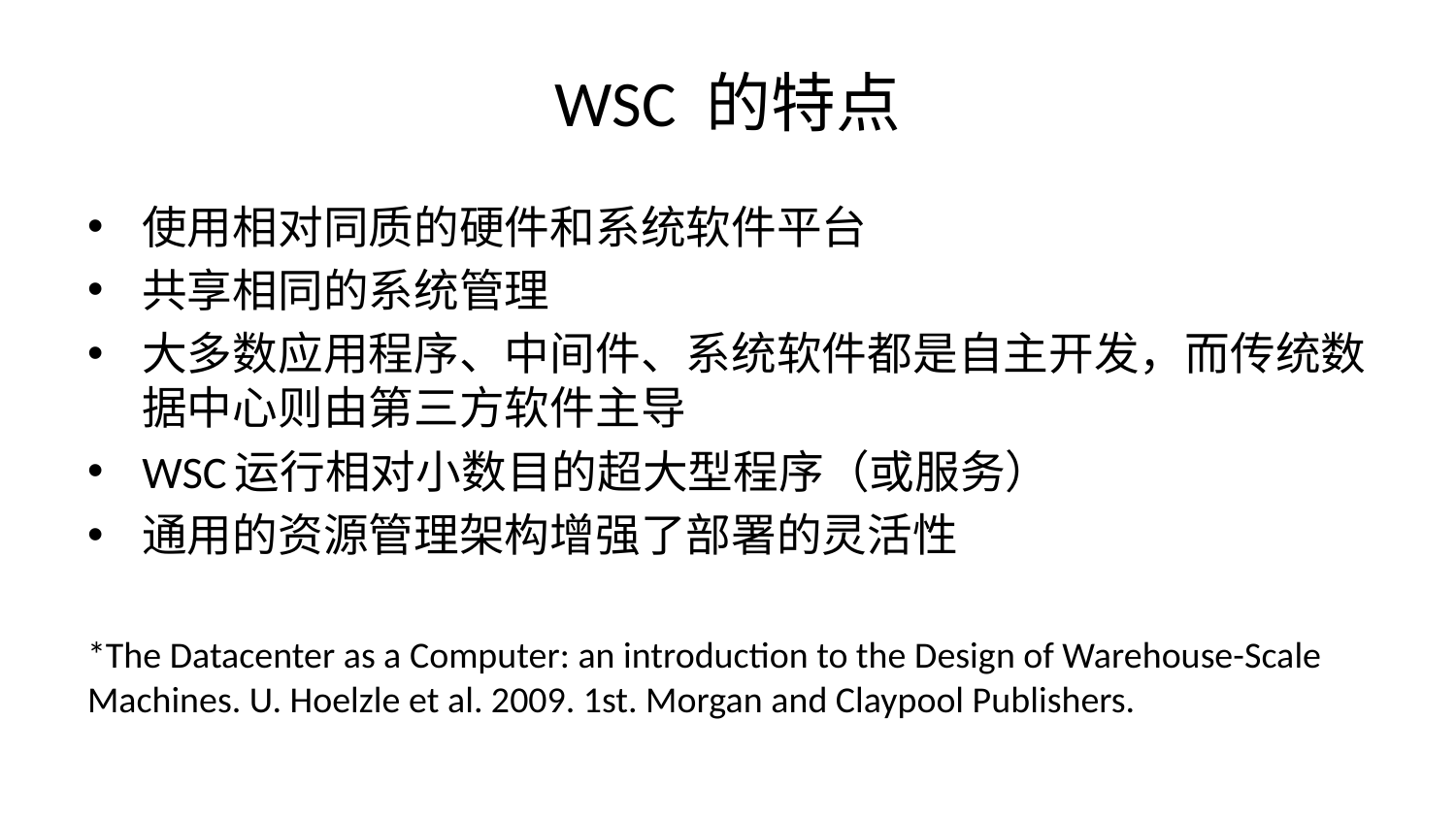

# WSC 的特点
使用相对同质的硬件和系统软件平台
共享相同的系统管理
大多数应用程序、中间件、系统软件都是自主开发，而传统数据中心则由第三方软件主导
WSC运行相对小数目的超大型程序（或服务）
通用的资源管理架构增强了部署的灵活性

*The Datacenter as a Computer: an introduction to the Design of Warehouse-Scale Machines. U. Hoelzle et al. 2009. 1st. Morgan and Claypool Publishers.